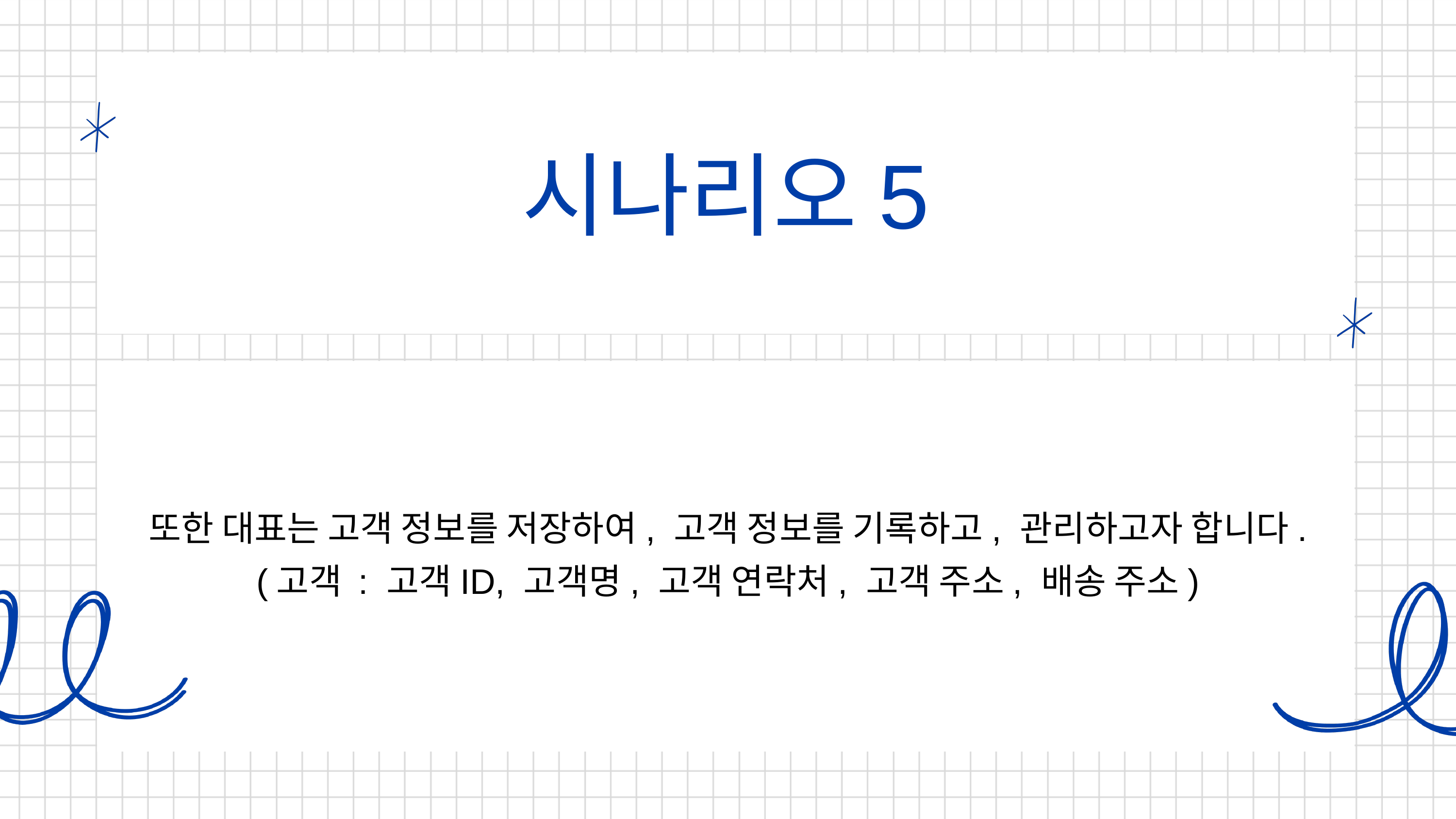

시나리오5

또한 대표는 고객 정보를 저장하여, 고객 정보를 기록하고, 관리하고자 합니다.
(고객 : 고객ID, 고객명, 고객 연락처, 고객 주소, 배송 주소)